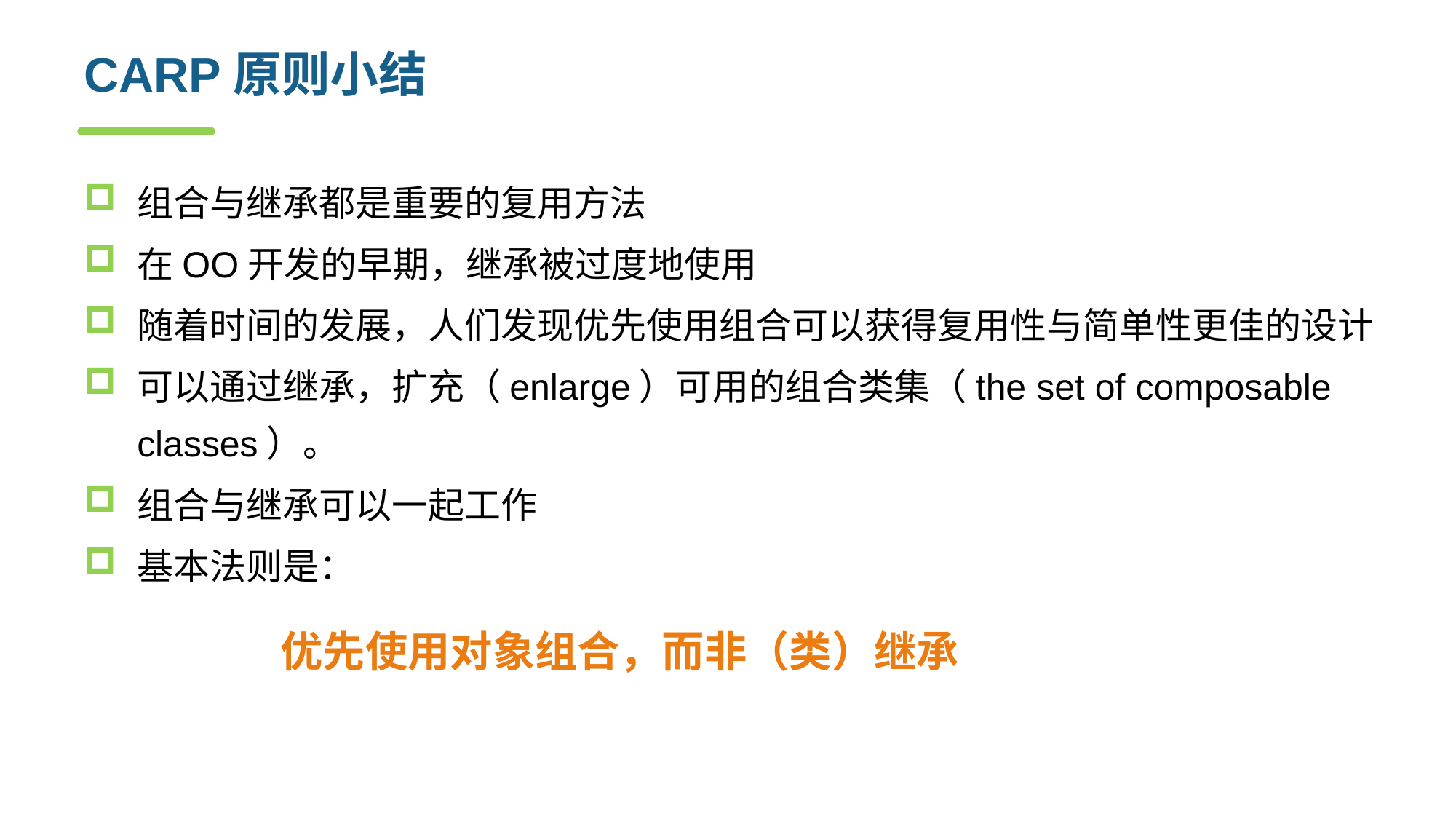

# CARP原则小结
组合与继承都是重要的复用方法
在OO开发的早期，继承被过度地使用
随着时间的发展，人们发现优先使用组合可以获得复用性与简单性更佳的设计
可以通过继承，扩充（enlarge）可用的组合类集（the set of composable classes）。
组合与继承可以一起工作
基本法则是：
                       优先使用对象组合，而非（类）继承

29